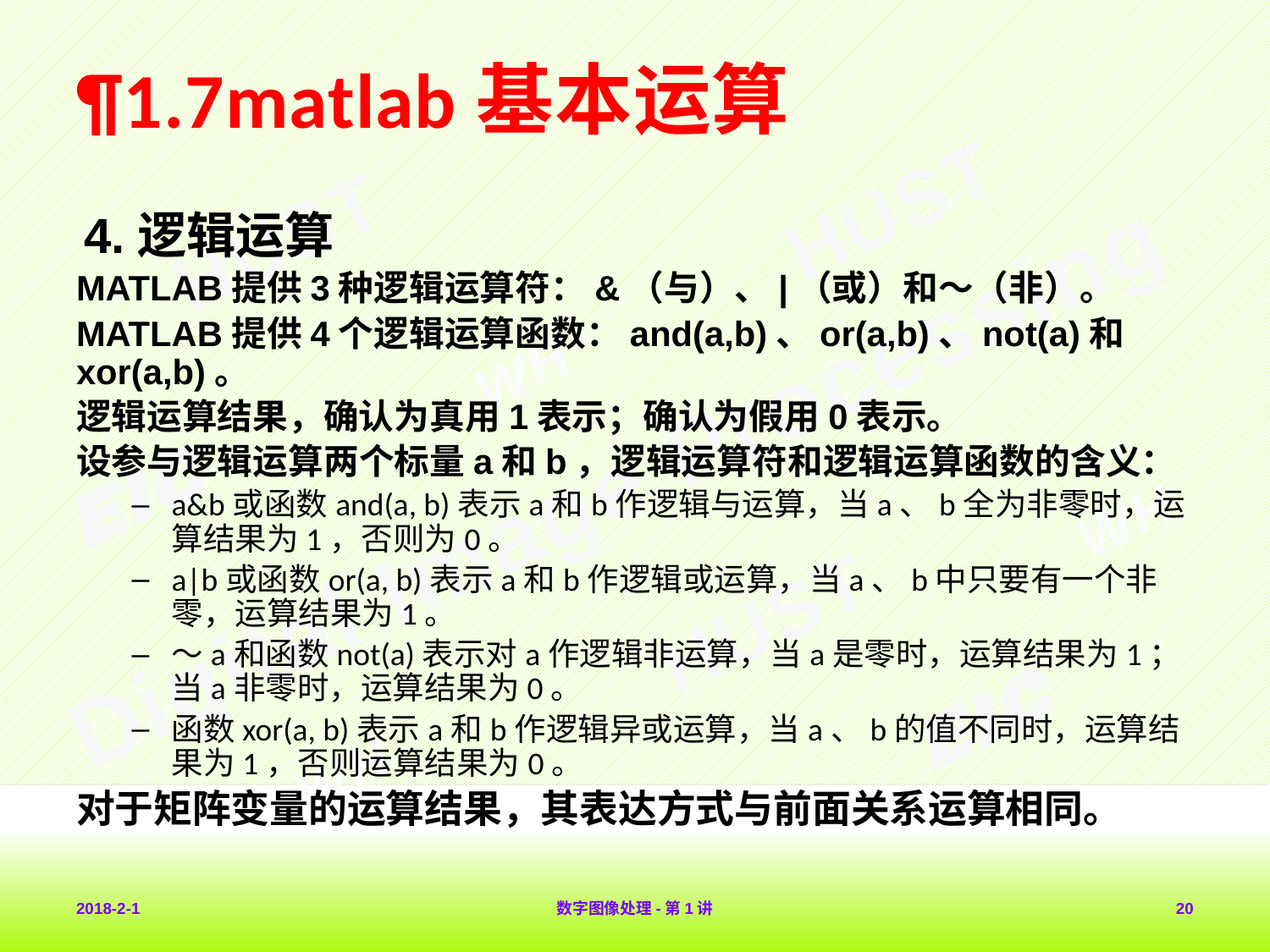

# ¶1.7matlab基本运算
4.逻辑运算
MATLAB提供3种逻辑运算符：&（与）、|（或）和～（非）。
MATLAB提供4个逻辑运算函数：and(a,b)、or(a,b)、not(a)和xor(a,b)。
逻辑运算结果，确认为真用1表示；确认为假用0表示。
设参与逻辑运算两个标量a和b，逻辑运算符和逻辑运算函数的含义：
a&b或函数and(a, b)表示a和b作逻辑与运算，当a、b全为非零时，运算结果为1，否则为0。
a|b或函数or(a, b)表示a和b作逻辑或运算，当a、b中只要有一个非零，运算结果为1。
～a和函数not(a)表示对a作逻辑非运算，当a是零时，运算结果为1；当a非零时，运算结果为0。
函数xor(a, b)表示a和b作逻辑异或运算，当a、b的值不同时，运算结果为1，否则运算结果为0。
对于矩阵变量的运算结果，其表达方式与前面关系运算相同。

2018-2-1
数字图像处理-第1讲
20